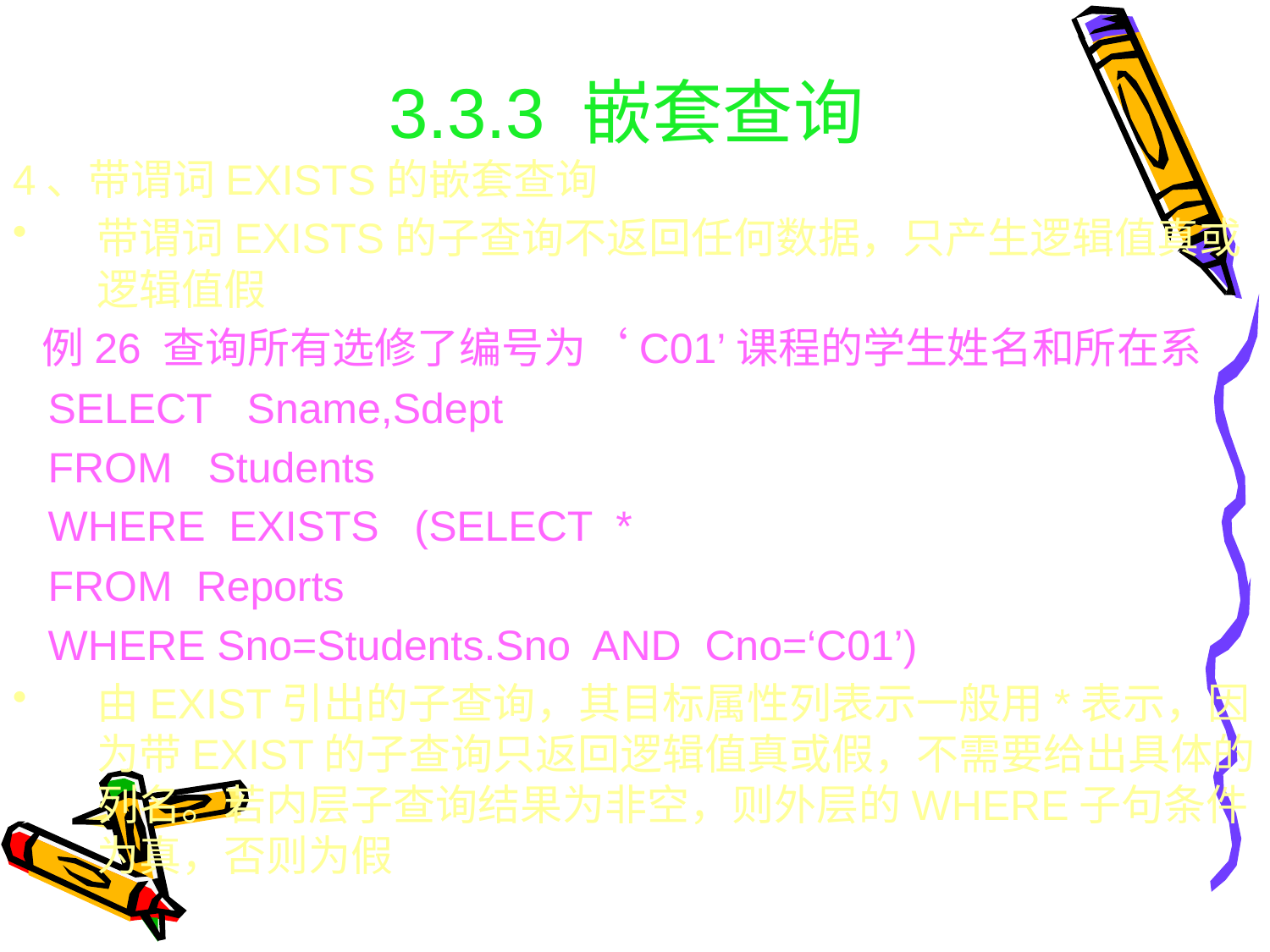

# 3.3.3 嵌套查询
4、带谓词EXISTS的嵌套查询
带谓词EXISTS的子查询不返回任何数据，只产生逻辑值真或逻辑值假
  例26 查询所有选修了编号为‘C01’课程的学生姓名和所在系
   SELECT   Sname,Sdept
   FROM   Students
   WHERE  EXISTS   (SELECT  *
   FROM  Reports
   WHERE Sno=Students.Sno  AND  Cno=‘C01’)
由EXIST引出的子查询，其目标属性列表示一般用*表示，因为带EXIST的子查询只返回逻辑值真或假，不需要给出具体的列名。若内层子查询结果为非空，则外层的WHERE子句条件为真，否则为假